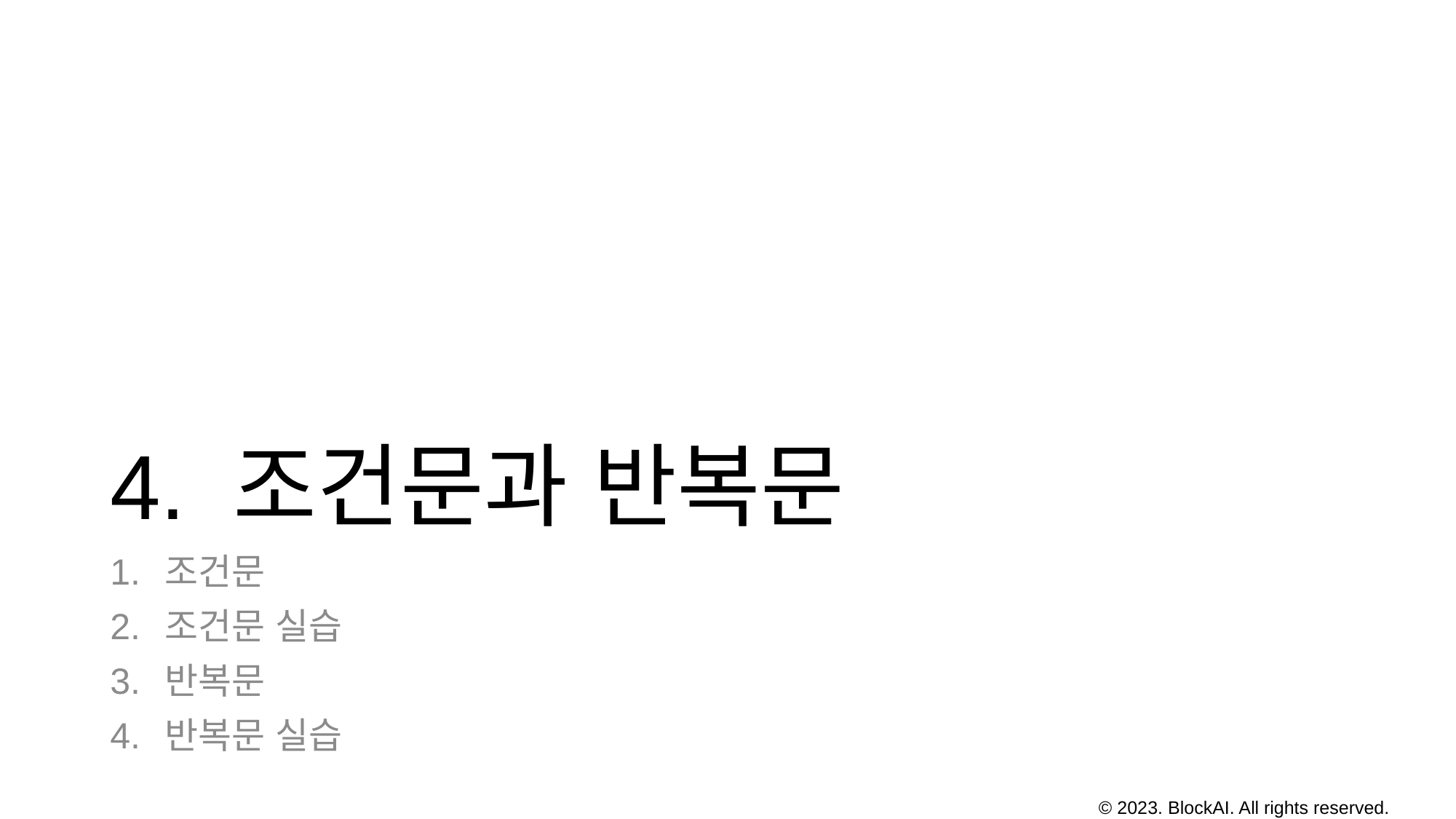

# 4. 조건문과 반복문
조건문
조건문 실습
반복문
반복문 실습